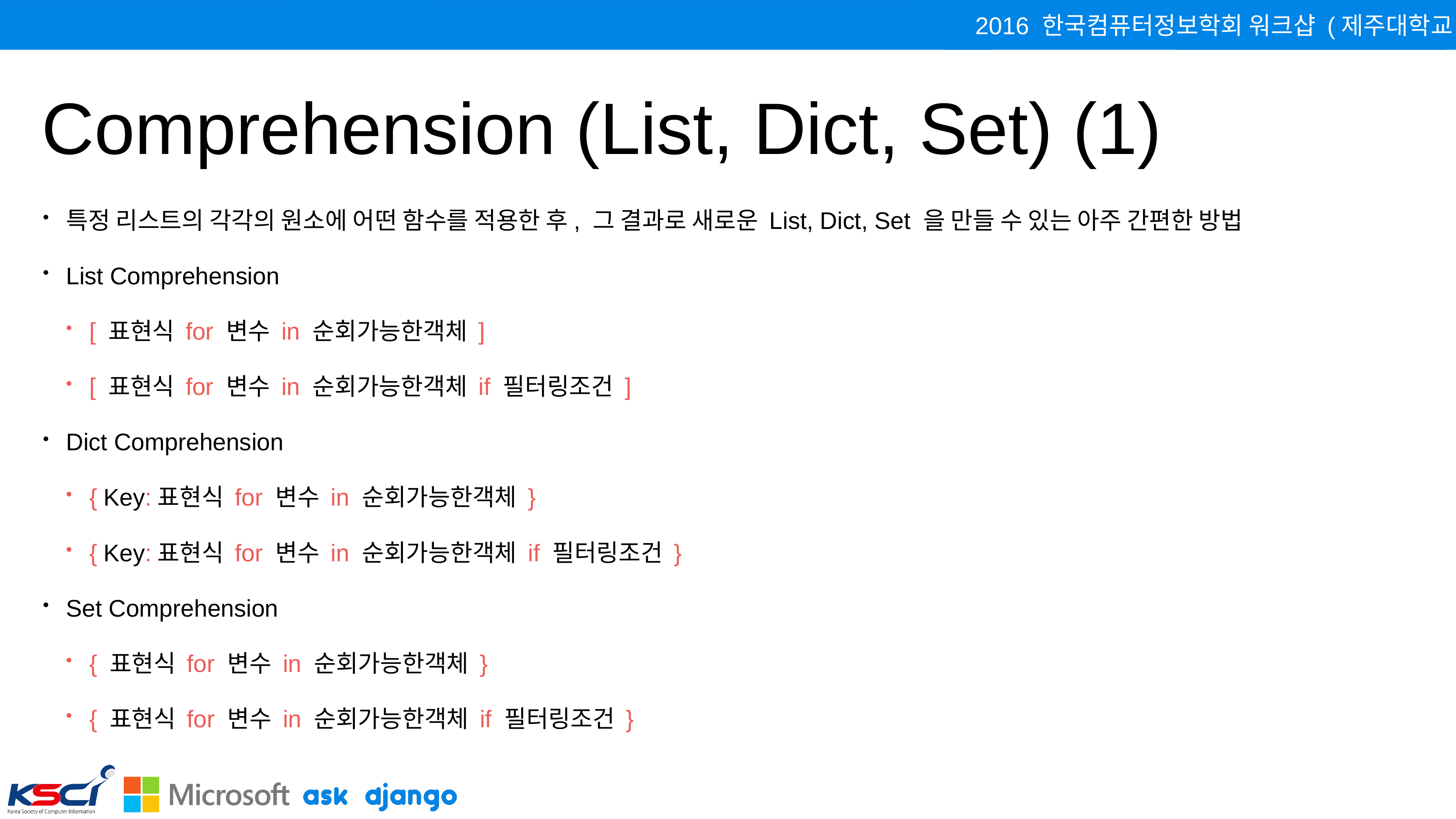

# Comprehension (List, Dict, Set) (1)
특정 리스트의 각각의 원소에 어떤 함수를 적용한 후, 그 결과로 새로운 List, Dict, Set 을 만들 수 있는 아주 간편한 방법
List Comprehension
[ 표현식 for 변수 in 순회가능한객체 ]
[ 표현식 for 변수 in 순회가능한객체 if 필터링조건 ]
Dict Comprehension
{ Key:표현식 for 변수 in 순회가능한객체 }
{ Key:표현식 for 변수 in 순회가능한객체 if 필터링조건 }
Set Comprehension
{ 표현식 for 변수 in 순회가능한객체 }
{ 표현식 for 변수 in 순회가능한객체 if 필터링조건 }